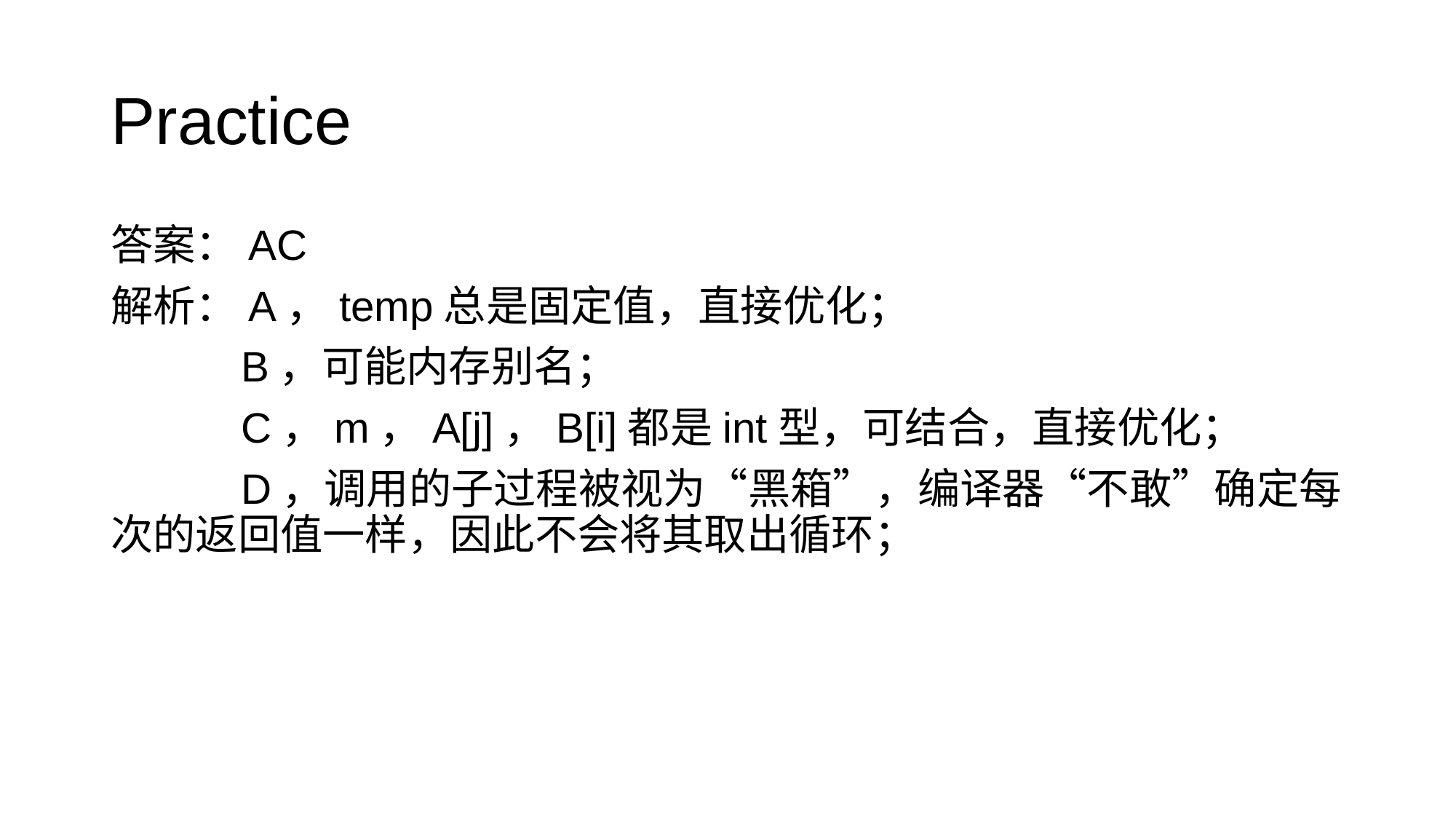

# Practice
答案：AC
解析：A，temp总是固定值，直接优化；
           B，可能内存别名；
           C，m，A[j]，B[i]都是int型，可结合，直接优化；
           D，调用的子过程被视为“黑箱”，编译器“不敢”确定每次的返回值一样，因此不会将其取出循环；